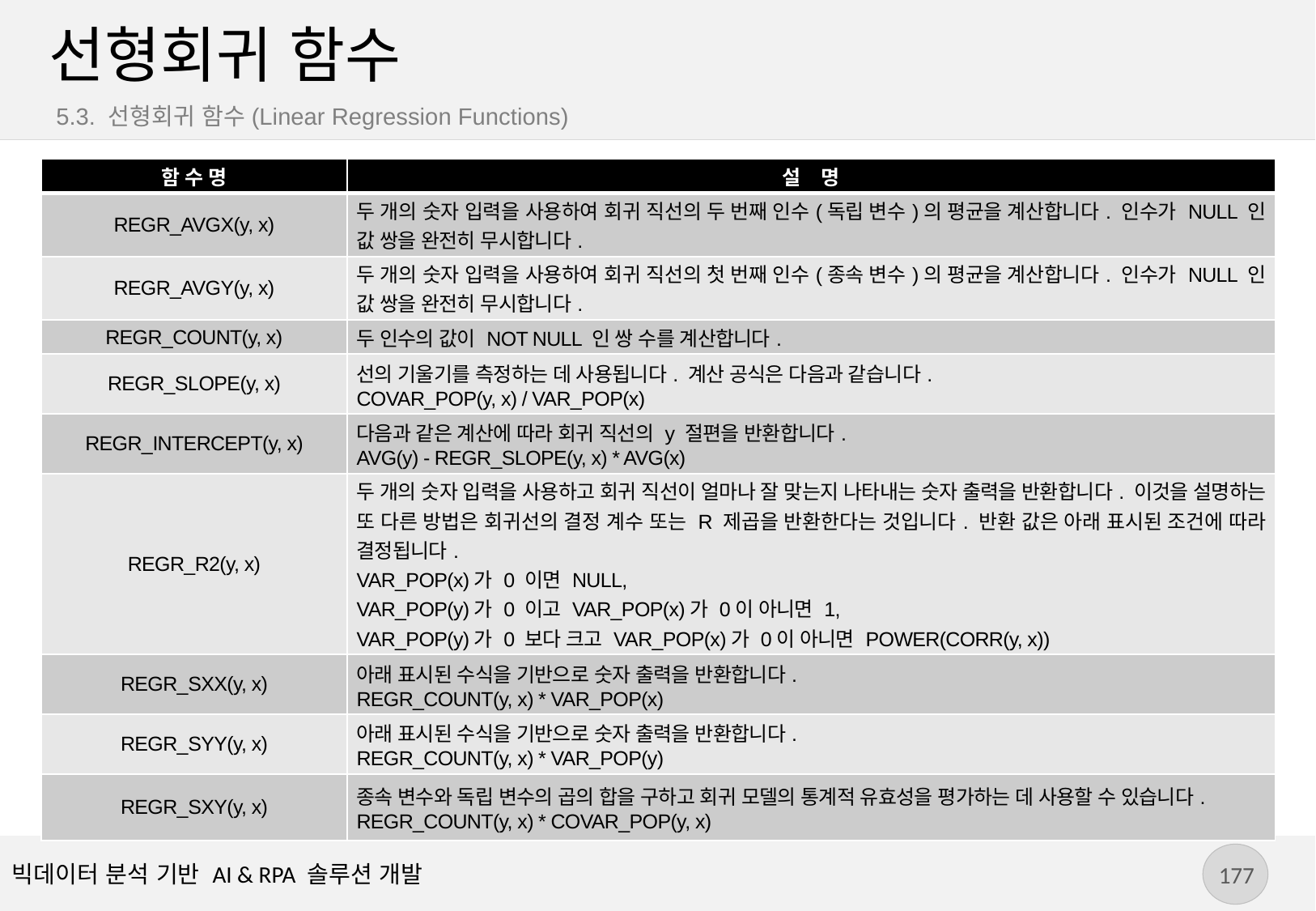

# 선형회귀 함수
5.3. 선형회귀 함수(Linear Regression Functions)
| 함 수 명 | 설    명 |
| --- | --- |
| REGR\_AVGX(y, x) | 두 개의 숫자 입력을 사용하여 회귀 직선의 두 번째 인수(독립 변수)의 평균을 계산합니다. 인수가 NULL 인 값 쌍을 완전히 무시합니다. |
| REGR\_AVGY(y, x) | 두 개의 숫자 입력을 사용하여 회귀 직선의 첫 번째 인수(종속 변수)의 평균을 계산합니다. 인수가 NULL 인 값 쌍을 완전히 무시합니다. |
| REGR\_COUNT(y, x) | 두 인수의 값이 NOT NULL 인 쌍 수를 계산합니다. |
| REGR\_SLOPE(y, x) | 선의 기울기를 측정하는 데 사용됩니다. 계산 공식은 다음과 같습니다. COVAR\_POP(y, x) / VAR\_POP(x) |
| REGR\_INTERCEPT(y, x) | 다음과 같은 계산에 따라 회귀 직선의 y 절편을 반환합니다. AVG(y) - REGR\_SLOPE(y, x) \* AVG(x) |
| REGR\_R2(y, x) | 두 개의 숫자 입력을 사용하고 회귀 직선이 얼마나 잘 맞는지 나타내는 숫자 출력을 반환합니다. 이것을 설명하는 또 다른 방법은 회귀선의 결정 계수 또는 R 제곱을 반환한다는 것입니다. 반환 값은 아래 표시된 조건에 따라 결정됩니다. VAR\_POP(x)가 0 이면 NULL, VAR\_POP(y)가 0 이고 VAR\_POP(x)가 0이 아니면 1, VAR\_POP(y)가 0 보다 크고 VAR\_POP(x)가 0이 아니면 POWER(CORR(y, x)) |
| REGR\_SXX(y, x) | 아래 표시된 수식을 기반으로 숫자 출력을 반환합니다. REGR\_COUNT(y, x) \* VAR\_POP(x) |
| REGR\_SYY(y, x) | 아래 표시된 수식을 기반으로 숫자 출력을 반환합니다. REGR\_COUNT(y, x) \* VAR\_POP(y) |
| REGR\_SXY(y, x) | 종속 변수와 독립 변수의 곱의 합을 구하고 회귀 모델의 통계적 유효성을 평가하는 데 사용할 수 있습니다. REGR\_COUNT(y, x) \* COVAR\_POP(y, x) |